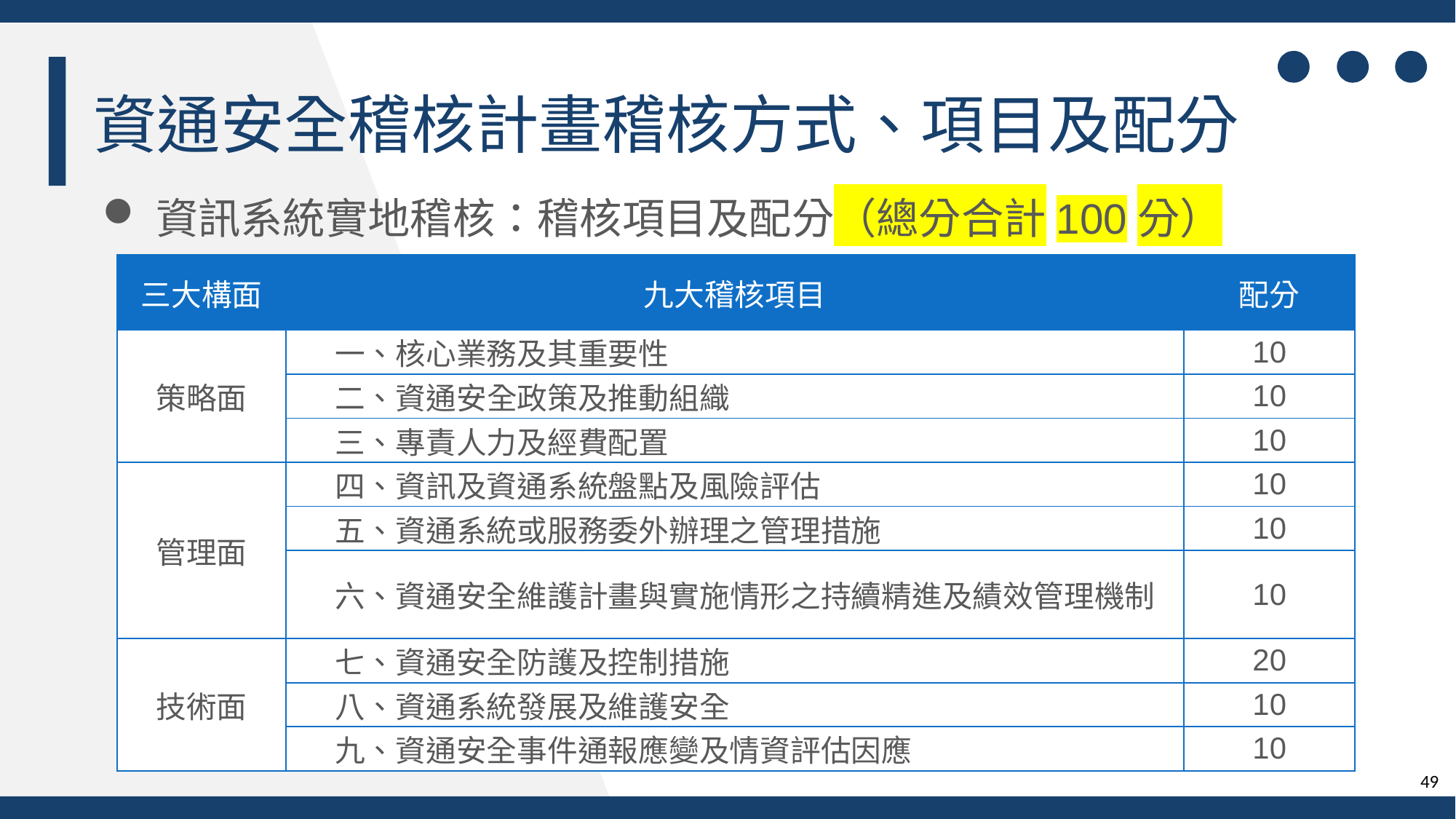

資通安全稽核計畫稽核方式、項目及配分
資訊系統實地稽核：稽核項目及配分（總分合計100分）
| 三大構面 | 九大稽核項目 | 配分 |
| --- | --- | --- |
| 策略面 | 一、核心業務及其重要性 | 10 |
|  | 二、資通安全政策及推動組織 | 10 |
|  | 三、專責人力及經費配置 | 10 |
| 管理面 | 四、資訊及資通系統盤點及風險評估 | 10 |
|  | 五、資通系統或服務委外辦理之管理措施 | 10 |
|  | 六、資通安全維護計畫與實施情形之持續精進及績效管理機制 | 10 |
| 技術面 | 七、資通安全防護及控制措施 | 20 |
|  | 八、資通系統發展及維護安全 | 10 |
|  | 九、資通安全事件通報應變及情資評估因應 | 10 |